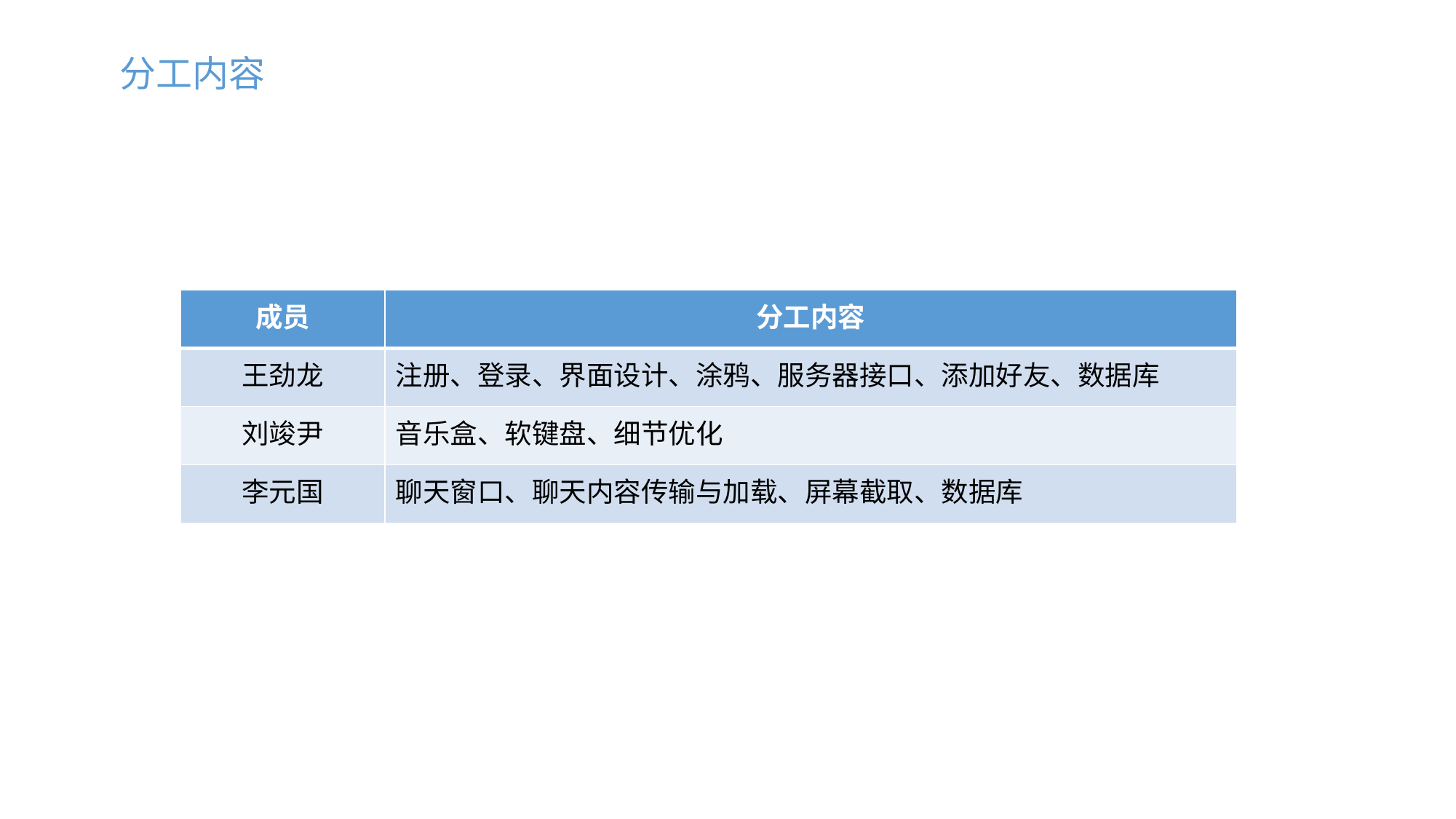

分工内容
| 成员 | 分工内容 |
| --- | --- |
| 王劲龙 | 注册、登录、界面设计、涂鸦、服务器接口、添加好友、数据库 |
| 刘竣尹 | 音乐盒、软键盘、细节优化 |
| 李元国 | 聊天窗口、聊天内容传输与加载、屏幕截取、数据库 |